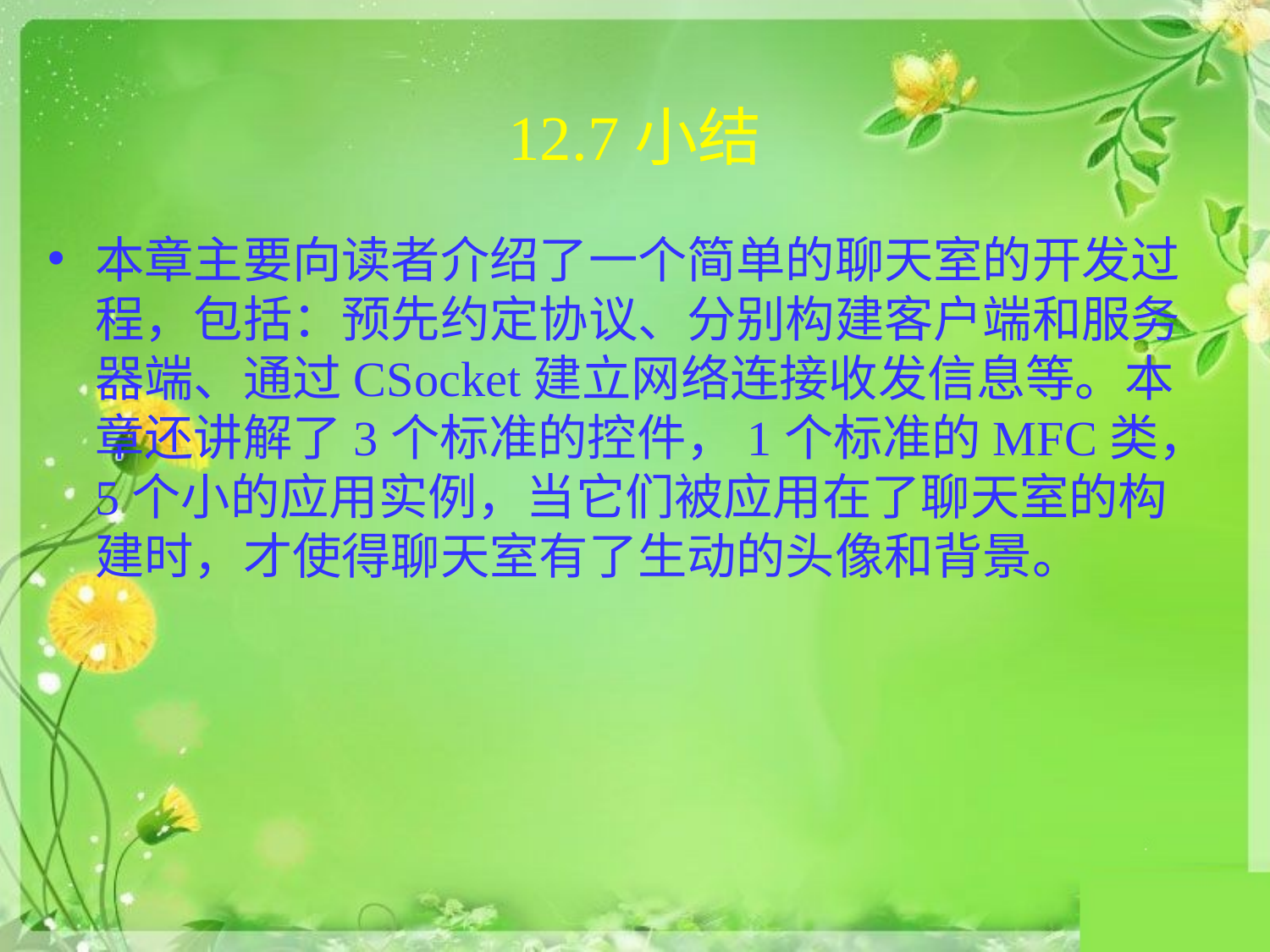

# 12.7小结
本章主要向读者介绍了一个简单的聊天室的开发过程，包括：预先约定协议、分别构建客户端和服务器端、通过CSocket建立网络连接收发信息等。本章还讲解了3个标准的控件，1个标准的MFC类，5个小的应用实例，当它们被应用在了聊天室的构建时，才使得聊天室有了生动的头像和背景。